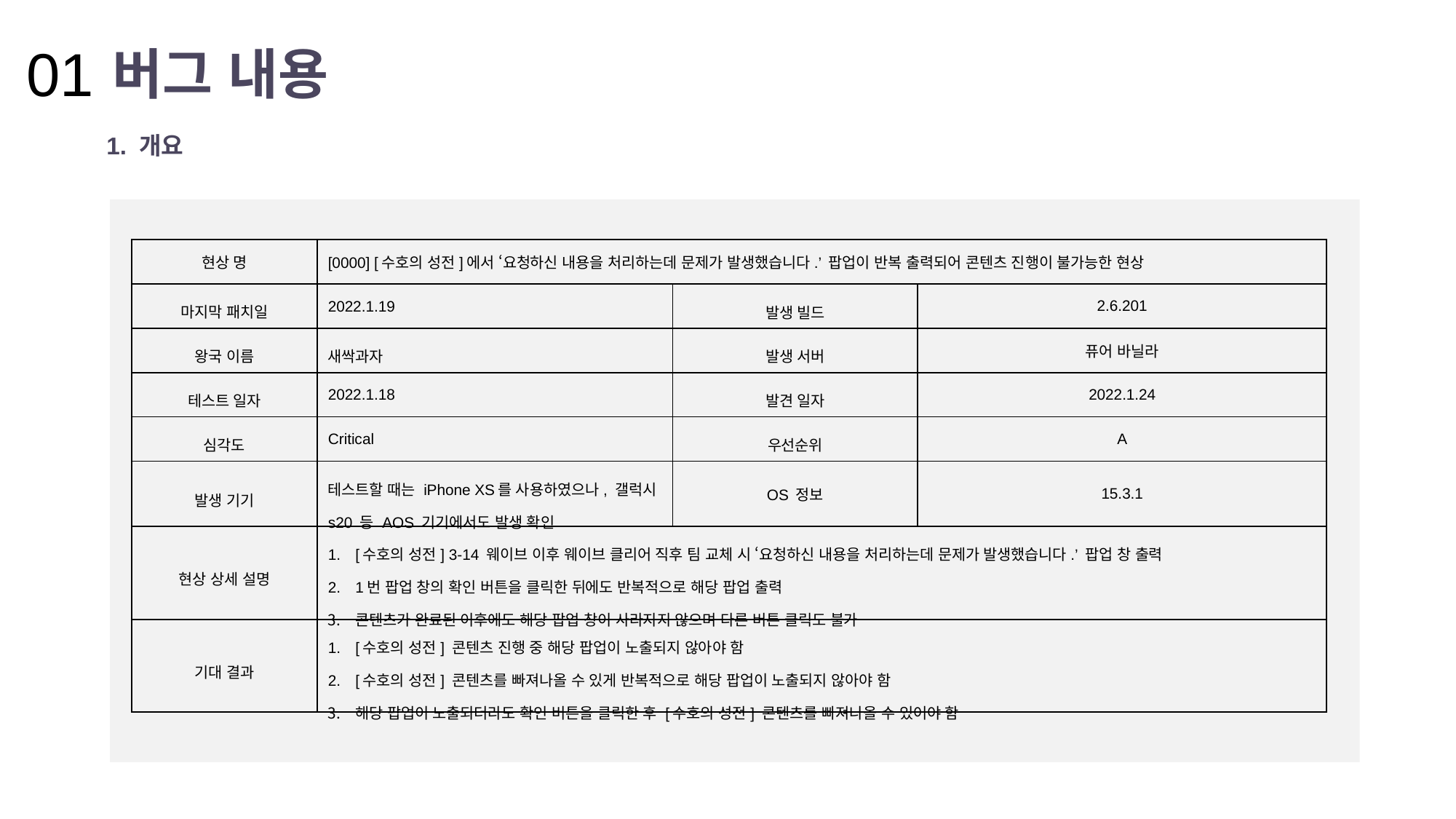

01
버그 내용
1. 개요

| 현상 명 | [0000] [수호의 성전]에서 ‘요청하신 내용을 처리하는데 문제가 발생했습니다.’ 팝업이 반복 출력되어 콘텐츠 진행이 불가능한 현상 |  |  |
| --- | --- | --- | --- |
| 마지막 패치일 | 2022.1.19 | 발생 빌드 | 2.6.201 |
| 왕국 이름 | 새싹과자 | 발생 서버 | 퓨어 바닐라 |
| 테스트 일자 | 2022.1.18 | 발견 일자 | 2022.1.24 |
| 심각도 | Critical | 우선순위 | A |
| 발생 기기 | 테스트할 때는 iPhone XS를 사용하였으나, 갤럭시 s20 등 AOS 기기에서도 발생 확인 | OS 정보 | 15.3.1 |
| 현상 상세 설명 | [수호의 성전] 3-14 웨이브 이후 웨이브 클리어 직후 팀 교체 시 ‘요청하신 내용을 처리하는데 문제가 발생했습니다.’ 팝업 창 출력 1번 팝업 창의 확인 버튼을 클릭한 뒤에도 반복적으로 해당 팝업 출력 콘텐츠가 완료된 이후에도 해당 팝업 창이 사라지지 않으며 다른 버튼 클릭도 불가 |  |  |
| 기대 결과 | [수호의 성전] 콘텐츠 진행 중 해당 팝업이 노출되지 않아야 함 [수호의 성전] 콘텐츠를 빠져나올 수 있게 반복적으로 해당 팝업이 노출되지 않아야 함 해당 팝업이 노출되더라도 확인 버튼을 클릭한 후 [수호의 성전] 콘텐츠를 빠져나올 수 있어야 함 |  |  |